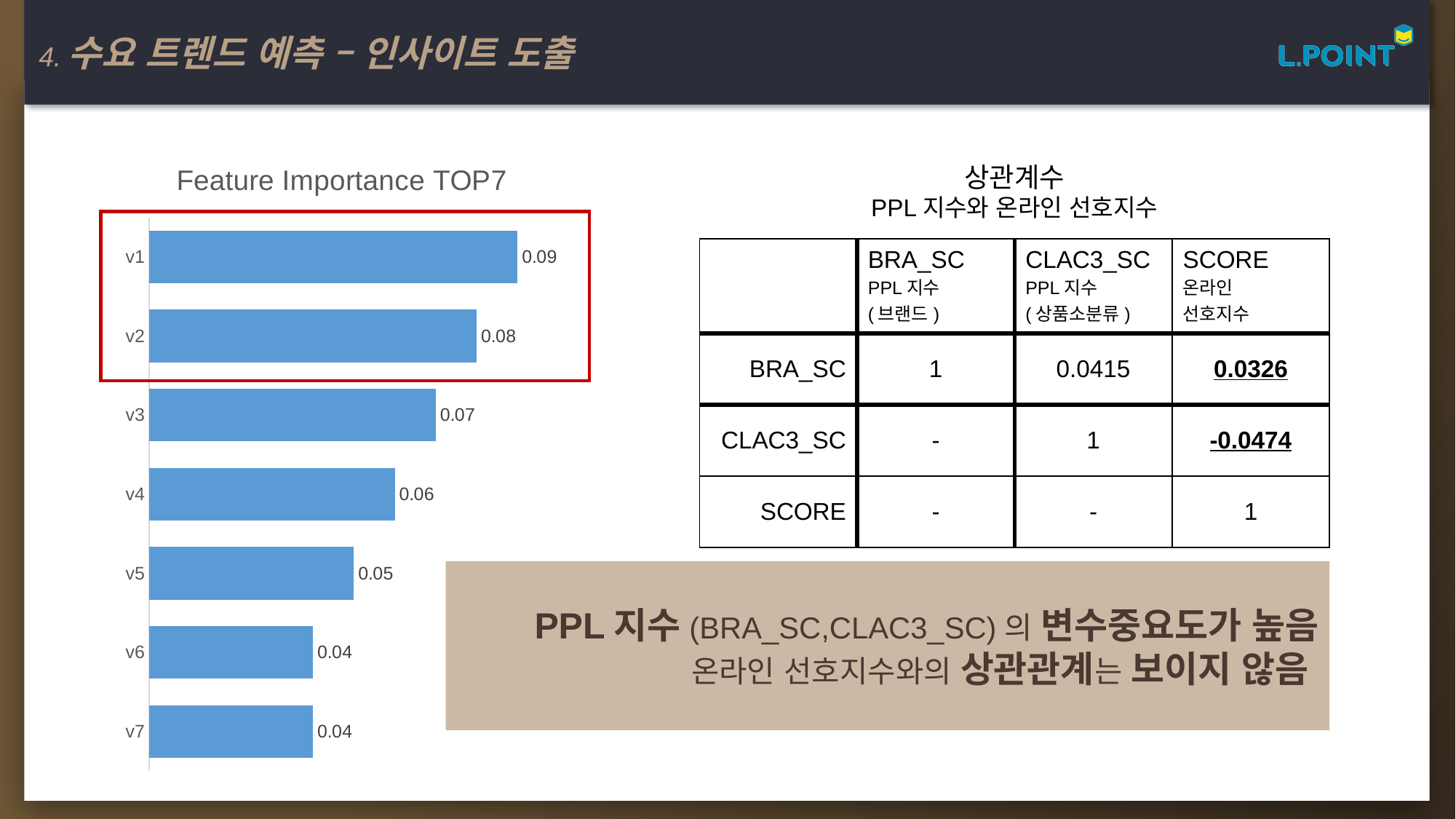

4.수요 트렌드 예측 – 인사이트 도출

### Chart: Feature Importance TOP7

| Category | 계열 1 |
|---|---|
| v1 | 0.09 |
| v2 | 0.08 |
| v3 | 0.07 |
| v4 | 0.06 |
| v5 | 0.05 |
| v6 | 0.04 |
| v7 | 0.04 |
상관계수
PPL지수와 온라인 선호지수

|  | BRA\_SC PPL지수 (브랜드) | CLAC3\_SC PPL지수 (상품소분류) | SCORE 온라인 선호지수 |
| --- | --- | --- | --- |
| BRA\_SC | 1 | 0.0415 | 0.0326 |
| CLAC3\_SC | - | 1 | -0.0474 |
| SCORE | - | - | 1 |
PPL지수(BRA_SC,CLAC3_SC)의 변수중요도가 높음
온라인 선호지수와의 상관관계는 보이지 않음
20